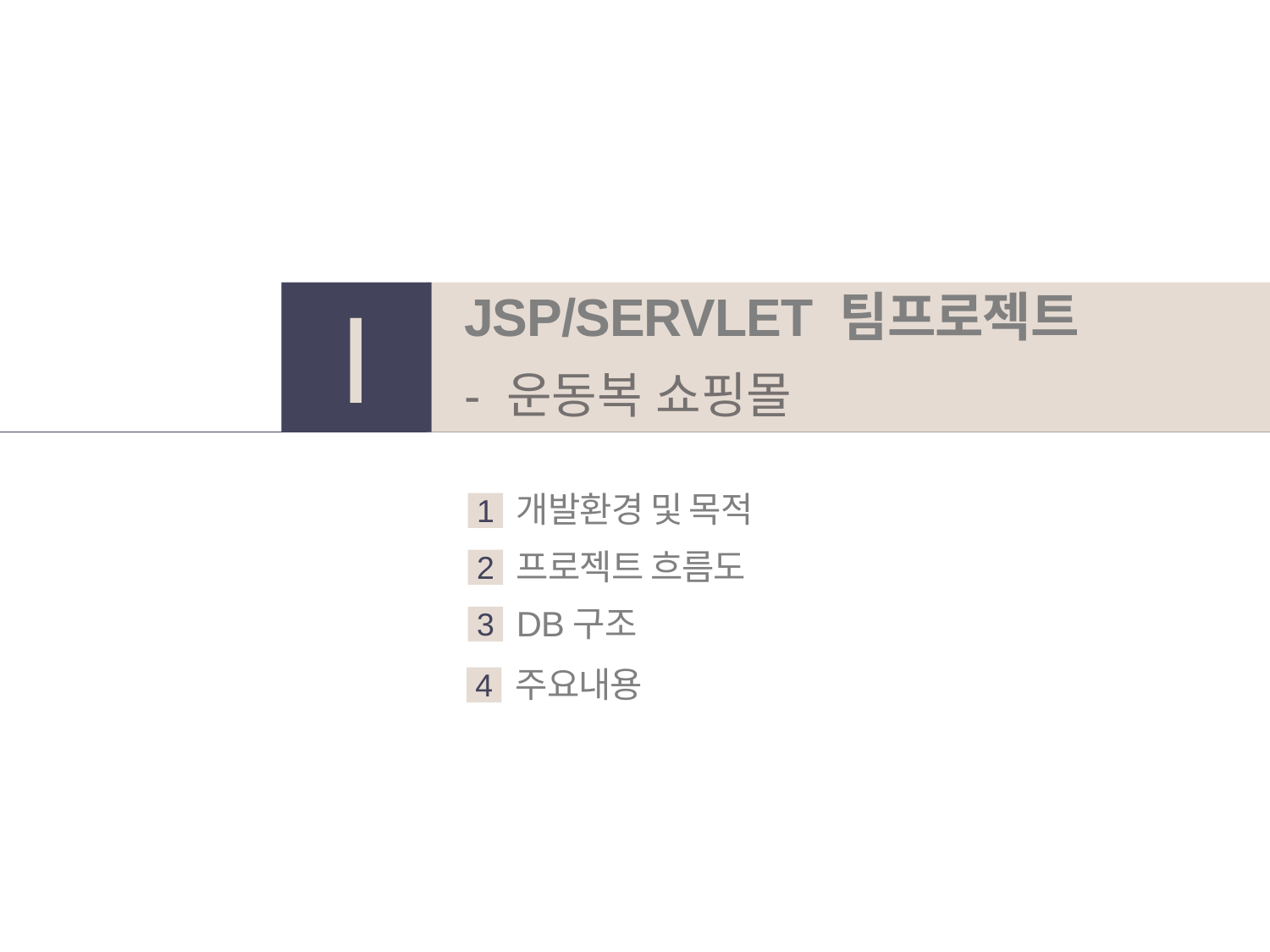

JSP/SERVLET 팀프로젝트
- 운동복 쇼핑몰
Ⅰ
개발환경 및 목적
1
프로젝트 흐름도
2
DB구조
3
주요내용
4